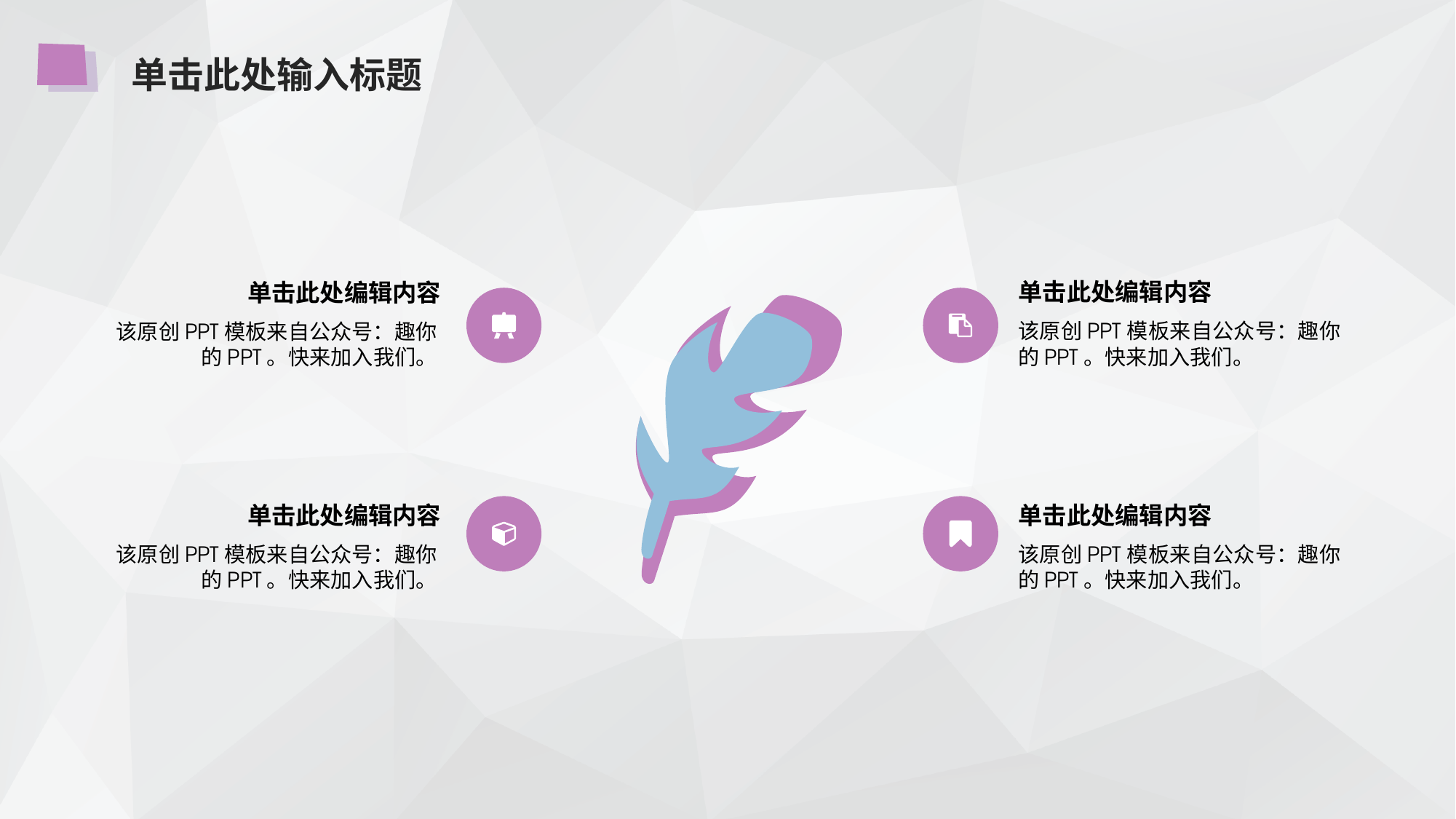

单击此处输入标题

单击此处编辑内容
单击此处编辑内容

该原创PPT模板来自公众号：趣你的PPT。快来加入我们。
该原创PPT模板来自公众号：趣你的PPT。快来加入我们。

单击此处编辑内容
单击此处编辑内容

该原创PPT模板来自公众号：趣你的PPT。快来加入我们。
该原创PPT模板来自公众号：趣你的PPT。快来加入我们。